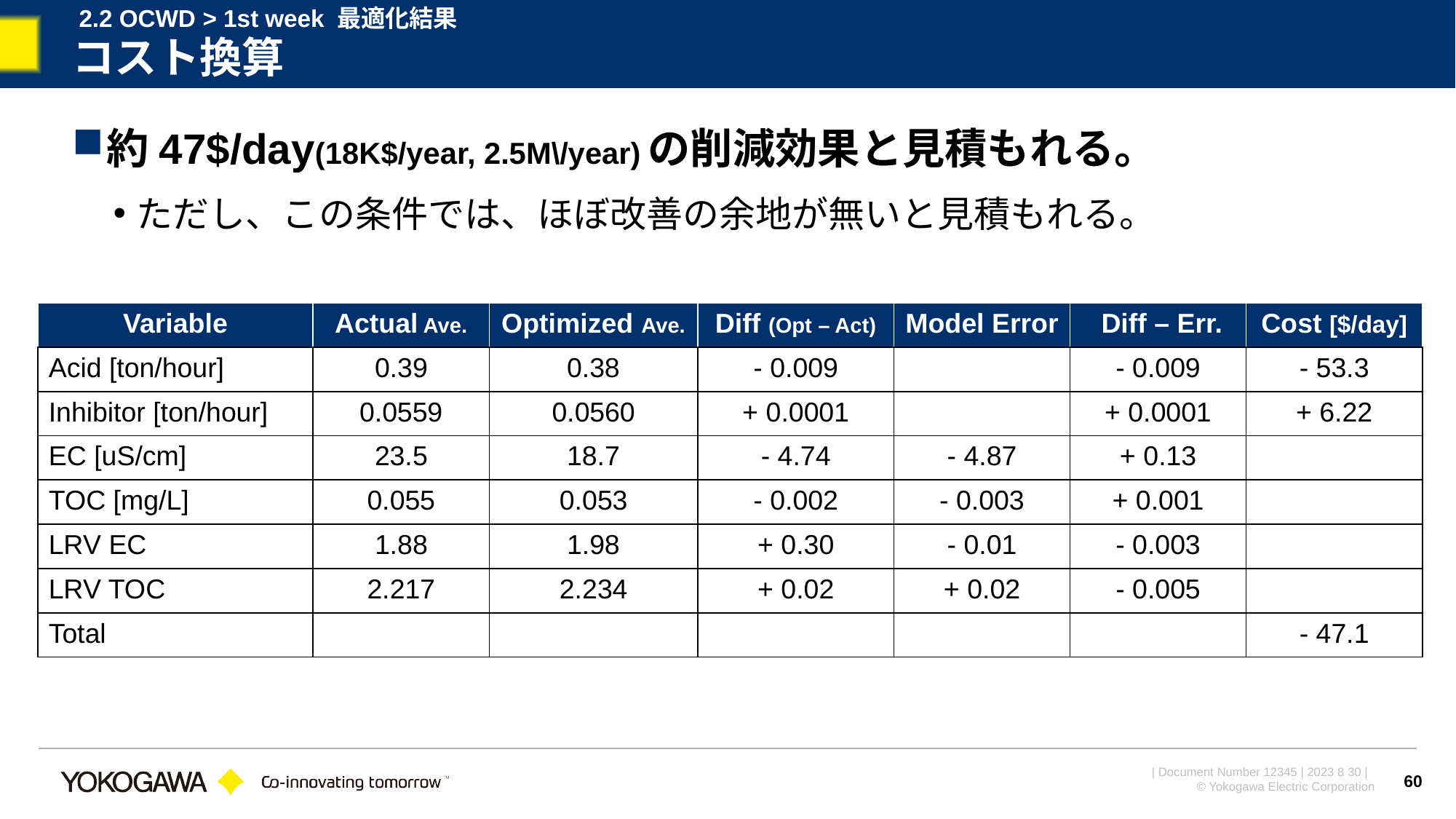

2.2 OCWD > 1st week 最適化結果
# コスト換算
約47$/day(18K$/year, 2.5M\/year)の削減効果と見積もれる。
ただし、この条件では、ほぼ改善の余地が無いと見積もれる。
| Variable | Actual Ave. | Optimized Ave. | Diff (Opt – Act) | Model Error | Diff – Err. | Cost [$/day] |
| --- | --- | --- | --- | --- | --- | --- |
| Acid [ton/hour] | 0.39 | 0.38 | - 0.009 |  | - 0.009 | - 53.3 |
| Inhibitor [ton/hour] | 0.0559 | 0.0560 | + 0.0001 |  | + 0.0001 | + 6.22 |
| EC [uS/cm] | 23.5 | 18.7 | - 4.74 | - 4.87 | + 0.13 |  |
| TOC [mg/L] | 0.055 | 0.053 | - 0.002 | - 0.003 | + 0.001 |  |
| LRV EC | 1.88 | 1.98 | + 0.30 | - 0.01 | - 0.003 |  |
| LRV TOC | 2.217 | 2.234 | + 0.02 | + 0.02 | - 0.005 |  |
| Total |  |  |  |  |  | - 47.1 |
60